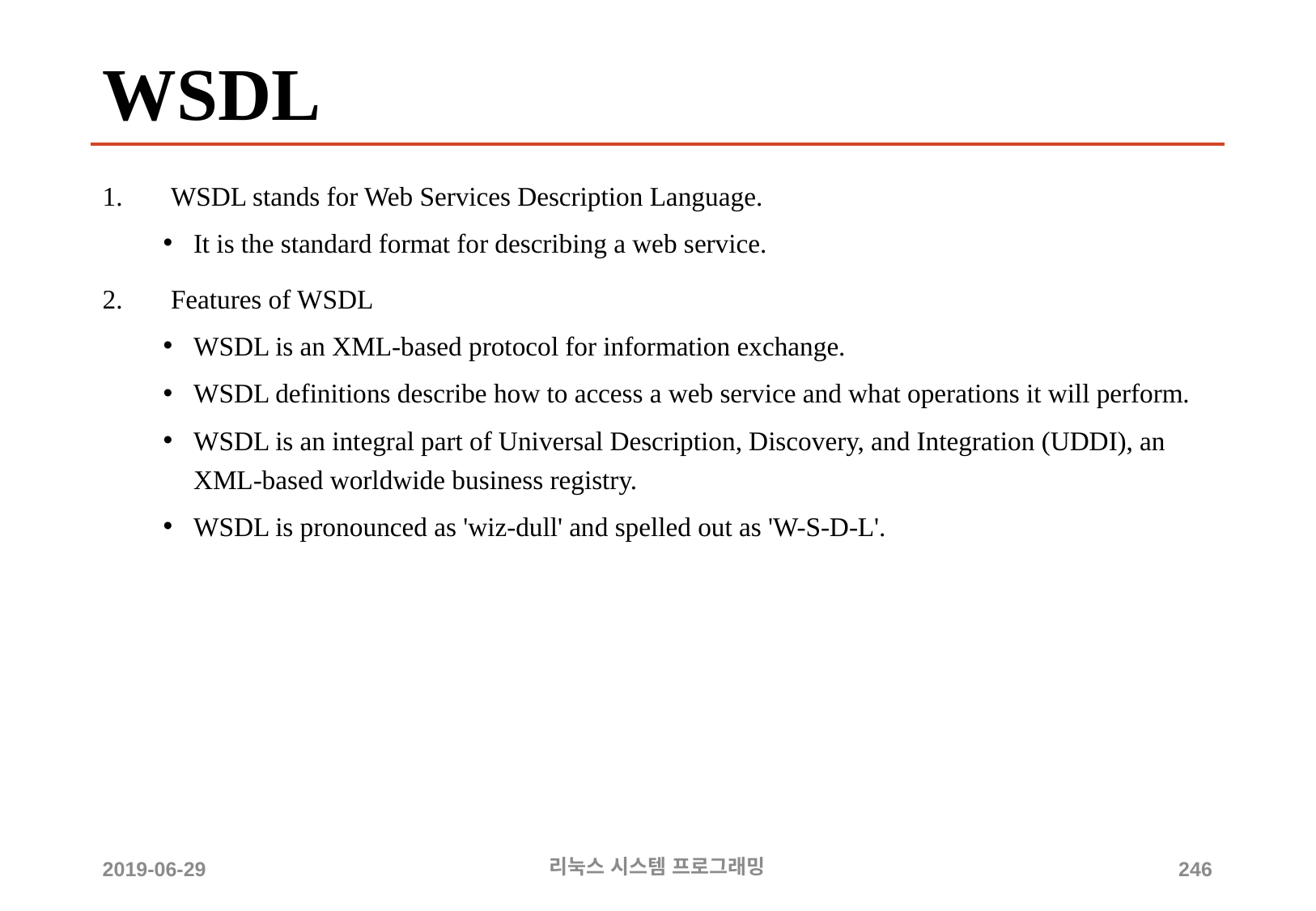

# WSDL
WSDL stands for Web Services Description Language.
It is the standard format for describing a web service.
Features of WSDL
WSDL is an XML-based protocol for information exchange.
WSDL definitions describe how to access a web service and what operations it will perform.
WSDL is an integral part of Universal Description, Discovery, and Integration (UDDI), an XML-based worldwide business registry.
WSDL is pronounced as 'wiz-dull' and spelled out as 'W-S-D-L'.

2019-06-29
리눅스 시스템 프로그래밍
246